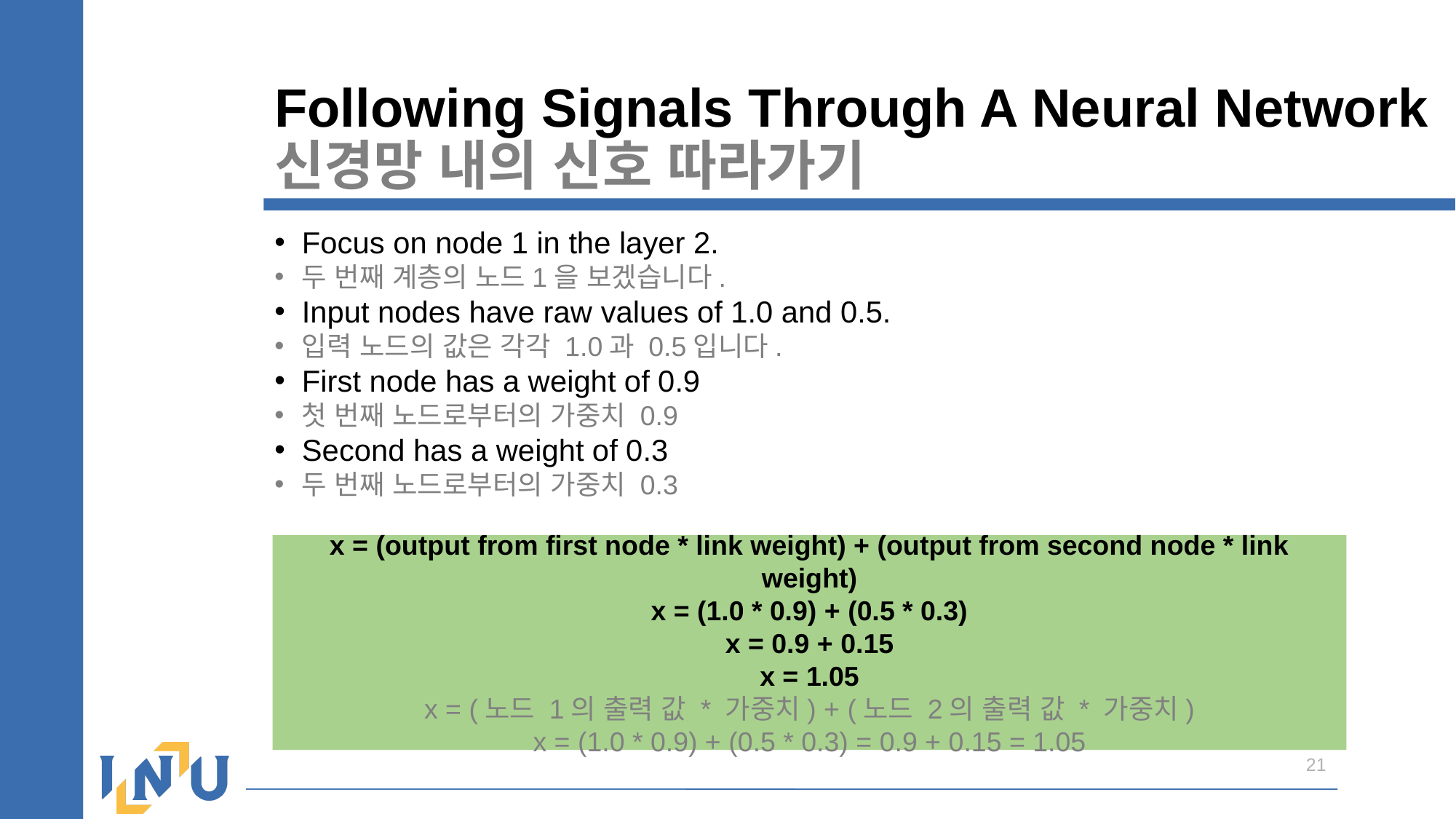

Following Signals Through A Neural Network
신경망 내의 신호 따라가기
Focus on node 1 in the layer 2.
두 번째 계층의 노드1을 보겠습니다.
Input nodes have raw values of 1.0 and 0.5.
입력 노드의 값은 각각 1.0과 0.5입니다.
First node has a weight of 0.9
첫 번째 노드로부터의 가중치 0.9
Second has a weight of 0.3
두 번째 노드로부터의 가중치 0.3
x = (output from first node * link weight) + (output from second node * link weight)
x = (1.0 * 0.9) + (0.5 * 0.3)
x = 0.9 + 0.15
x = 1.05
x = (노드 1의 출력 값 * 가중치) + (노드 2의 출력 값 * 가중치)
x = (1.0 * 0.9) + (0.5 * 0.3) = 0.9 + 0.15 = 1.05
21